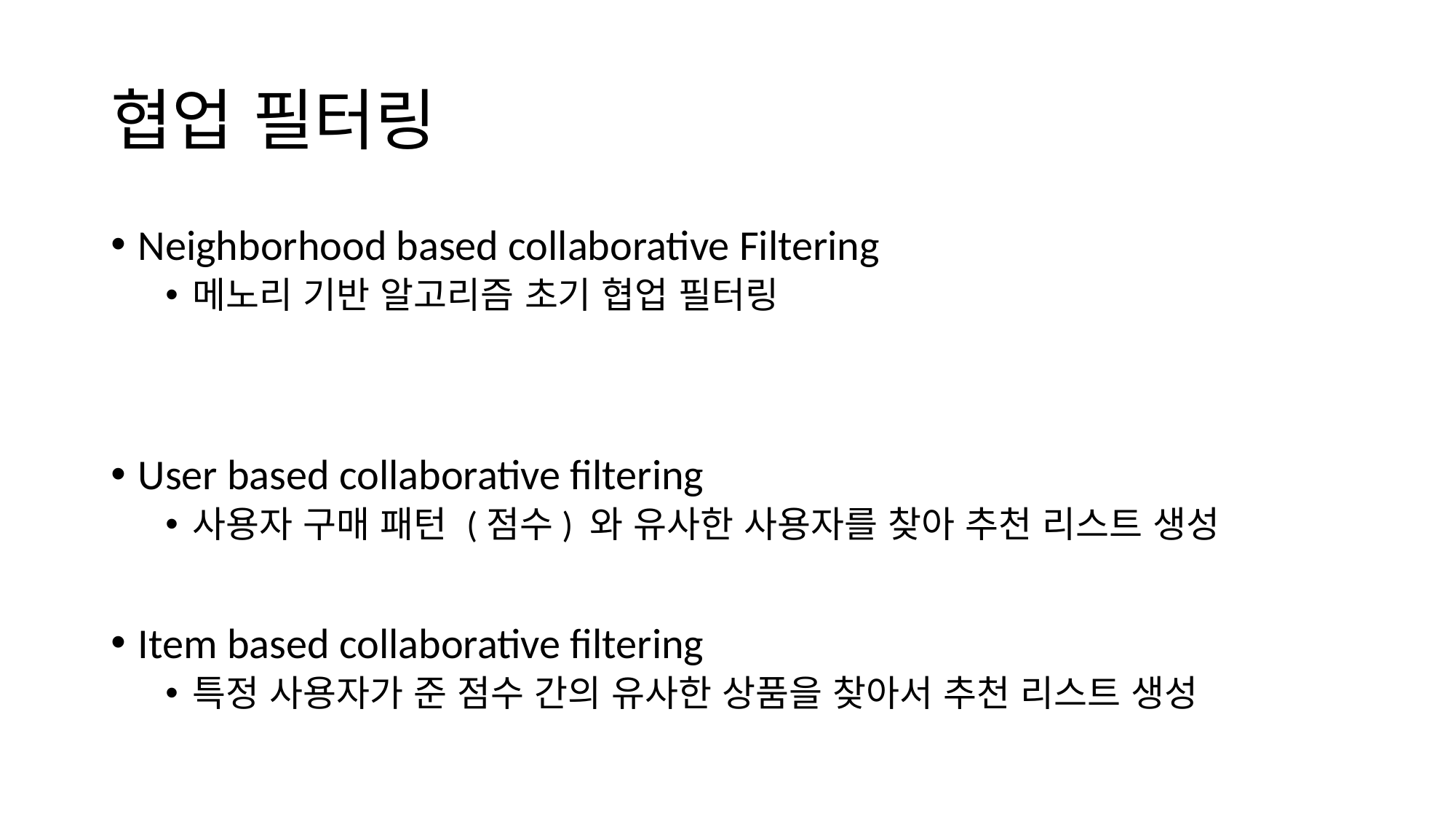

# 협업 필터링
Neighborhood based collaborative Filtering
메노리 기반 알고리즘 초기 협업 필터링

User based collaborative filtering
사용자 구매 패턴 (점수) 와 유사한 사용자를 찾아 추천 리스트 생성

Item based collaborative filtering
특정 사용자가 준 점수 간의 유사한 상품을 찾아서 추천 리스트 생성